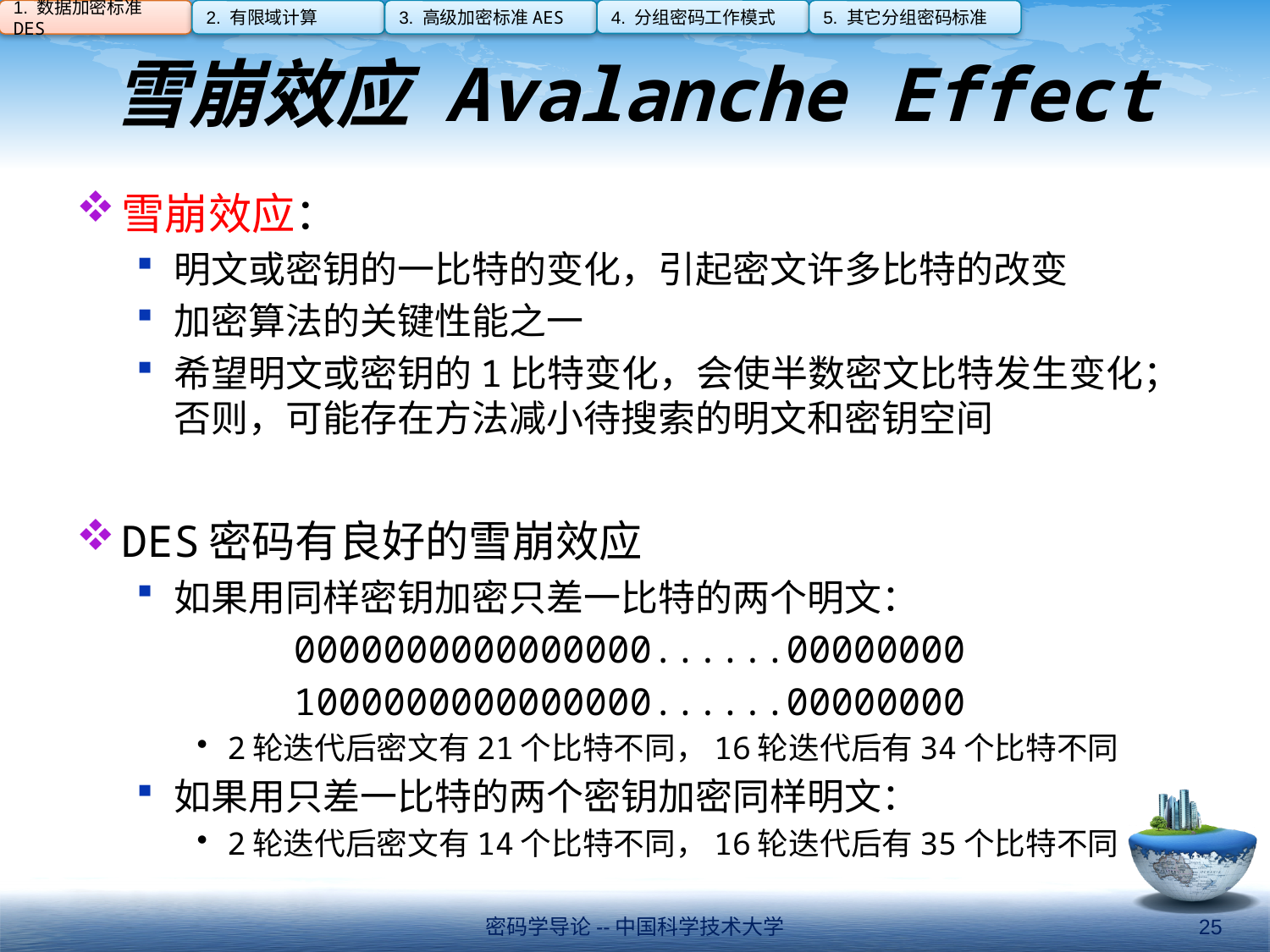

4. 分组密码工作模式
1. 数据加密标准DES
2. 有限域计算
3. 高级加密标准AES
5. 其它分组密码标准
# 雪崩效应 Avalanche Effect
雪崩效应：
明文或密钥的一比特的变化，引起密文许多比特的改变
加密算法的关键性能之一
希望明文或密钥的1比特变化，会使半数密文比特发生变化；否则，可能存在方法减小待搜索的明文和密钥空间

DES密码有良好的雪崩效应
如果用同样密钥加密只差一比特的两个明文：
       0000000000000000......00000000
       1000000000000000......00000000
2轮迭代后密文有21个比特不同，16轮迭代后有34个比特不同
如果用只差一比特的两个密钥加密同样明文：
2轮迭代后密文有14个比特不同，16轮迭代后有35个比特不同

密码学导论--中国科学技术大学
25